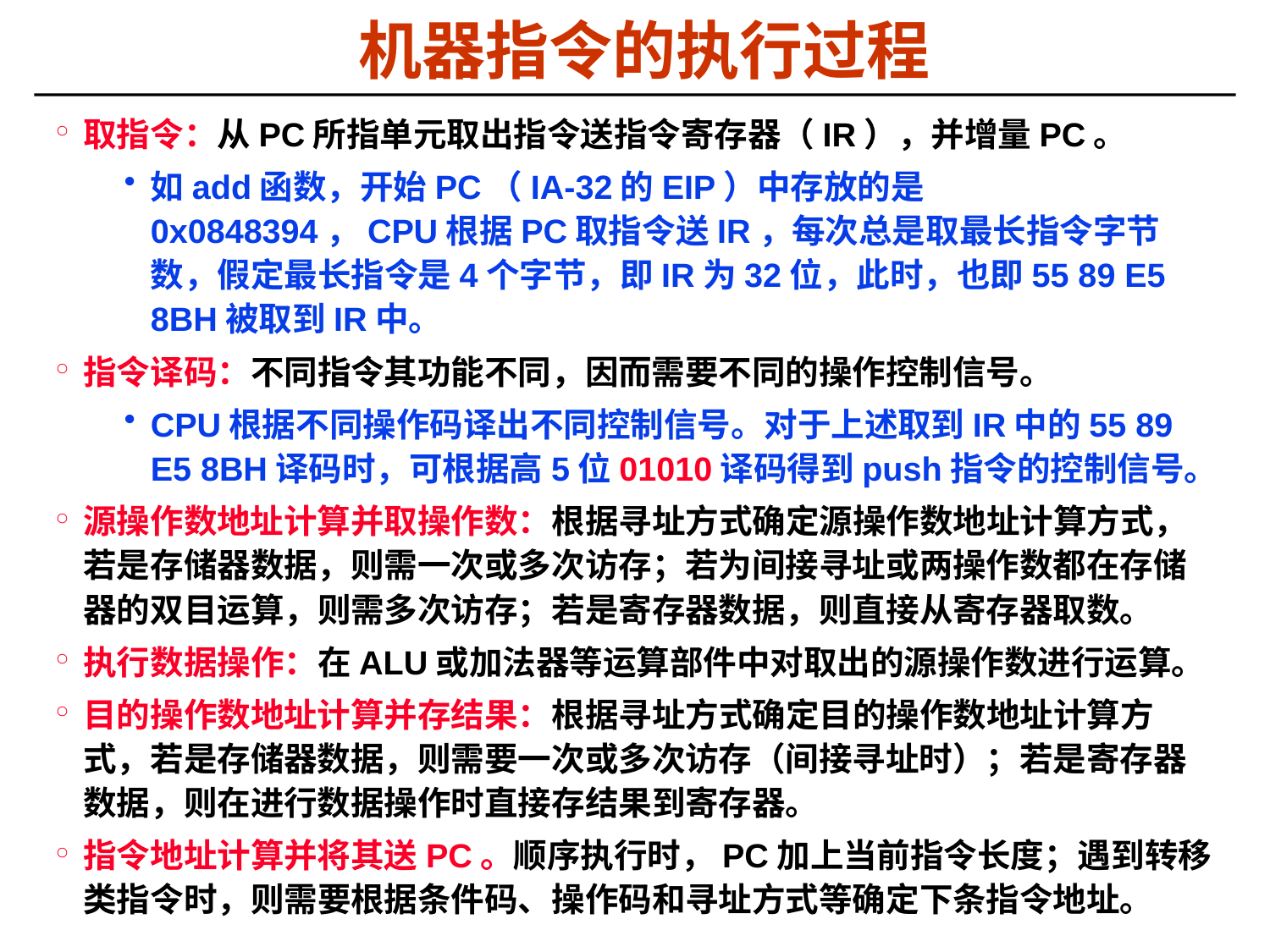

# 机器指令的执行过程
取指令：从PC所指单元取出指令送指令寄存器（IR），并增量PC。
如add函数，开始PC（IA-32的EIP）中存放的是0x0848394，CPU根据PC取指令送IR，每次总是取最长指令字节数，假定最长指令是4个字节，即IR为32位，此时，也即55 89 E5 8BH被取到IR中。
指令译码：不同指令其功能不同，因而需要不同的操作控制信号。
CPU根据不同操作码译出不同控制信号。对于上述取到IR中的55 89 E5 8BH译码时，可根据高5位01010译码得到push指令的控制信号。
源操作数地址计算并取操作数：根据寻址方式确定源操作数地址计算方式，若是存储器数据，则需一次或多次访存；若为间接寻址或两操作数都在存储器的双目运算，则需多次访存；若是寄存器数据，则直接从寄存器取数。
执行数据操作：在ALU或加法器等运算部件中对取出的源操作数进行运算。
目的操作数地址计算并存结果：根据寻址方式确定目的操作数地址计算方式，若是存储器数据，则需要一次或多次访存（间接寻址时）；若是寄存器数据，则在进行数据操作时直接存结果到寄存器。
指令地址计算并将其送PC。顺序执行时，PC加上当前指令长度；遇到转移类指令时，则需要根据条件码、操作码和寻址方式等确定下条指令地址。